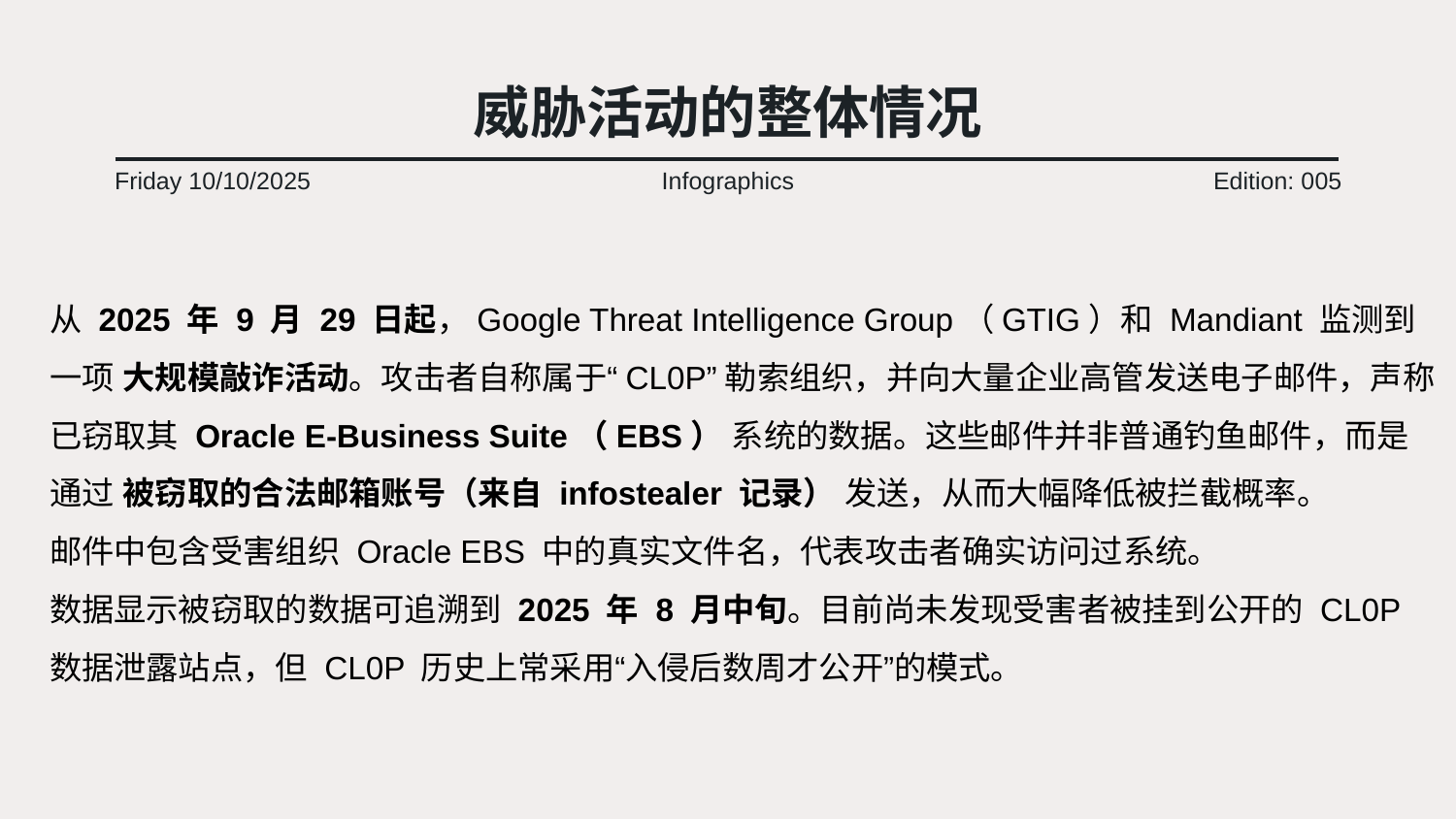

# 威胁活动的整体情况
Friday 10/10/2025
Infographics
Edition: 005
从 2025 年 9 月 29 日起，Google Threat Intelligence Group（GTIG）和 Mandiant 监测到一项 大规模敲诈活动。攻击者自称属于“CL0P”勒索组织，并向大量企业高管发送电子邮件，声称已窃取其 Oracle E-Business Suite（EBS） 系统的数据。这些邮件并非普通钓鱼邮件，而是通过 被窃取的合法邮箱账号（来自 infostealer 记录） 发送，从而大幅降低被拦截概率。
邮件中包含受害组织 Oracle EBS 中的真实文件名，代表攻击者确实访问过系统。
数据显示被窃取的数据可追溯到 2025 年 8 月中旬。目前尚未发现受害者被挂到公开的 CL0P 数据泄露站点，但 CL0P 历史上常采用“入侵后数周才公开”的模式。